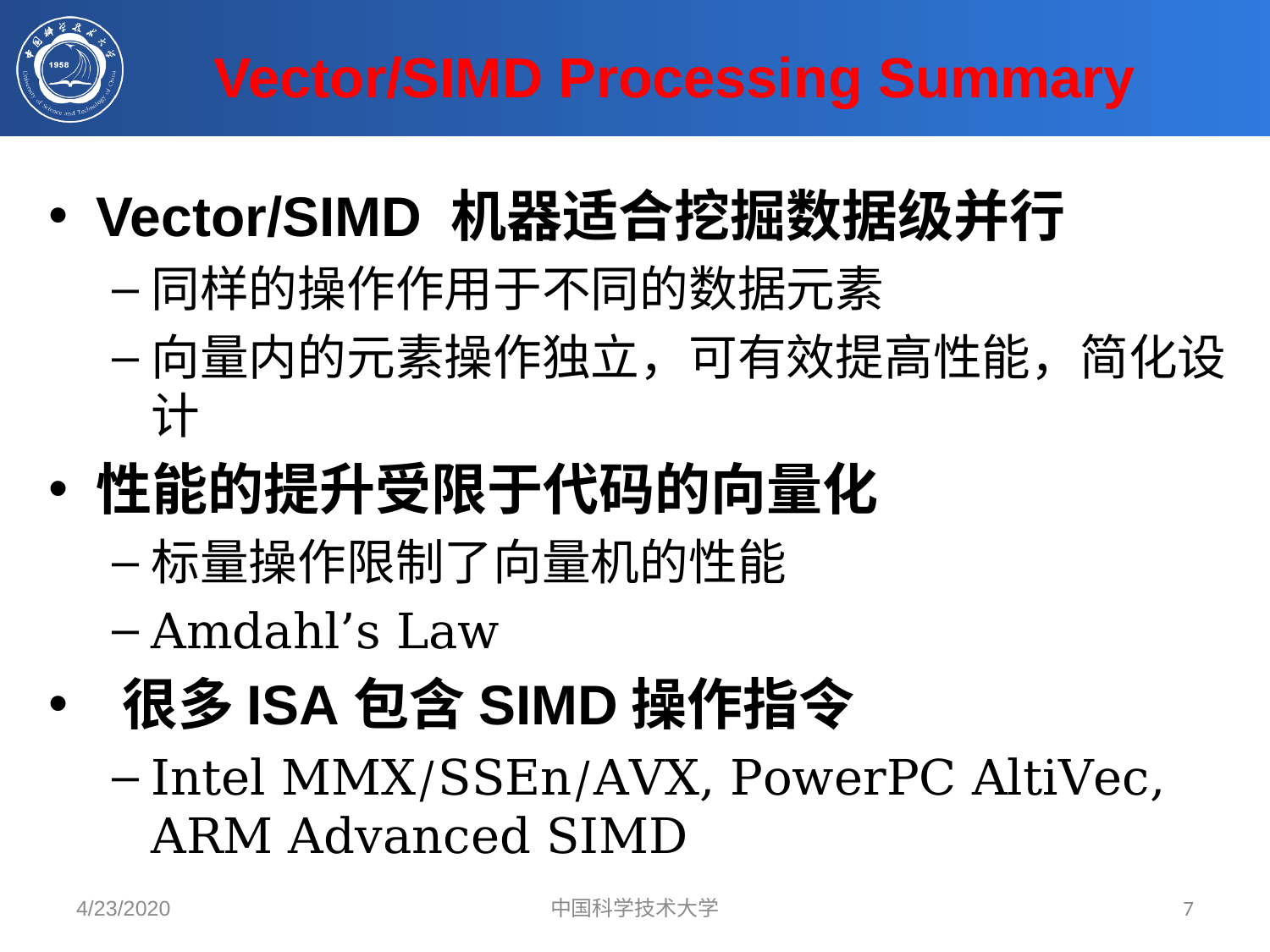

# Vector/SIMD Processing Summary
Vector/SIMD 机器适合挖掘数据级并行
同样的操作作用于不同的数据元素
向量内的元素操作独立，可有效提高性能，简化设计
性能的提升受限于代码的向量化
标量操作限制了向量机的性能
Amdahl’s Law
 很多ISA包含SIMD操作指令
Intel MMX/SSEn/AVX, PowerPC AltiVec, ARM Advanced SIMD

4/23/2020
中国科学技术大学
7